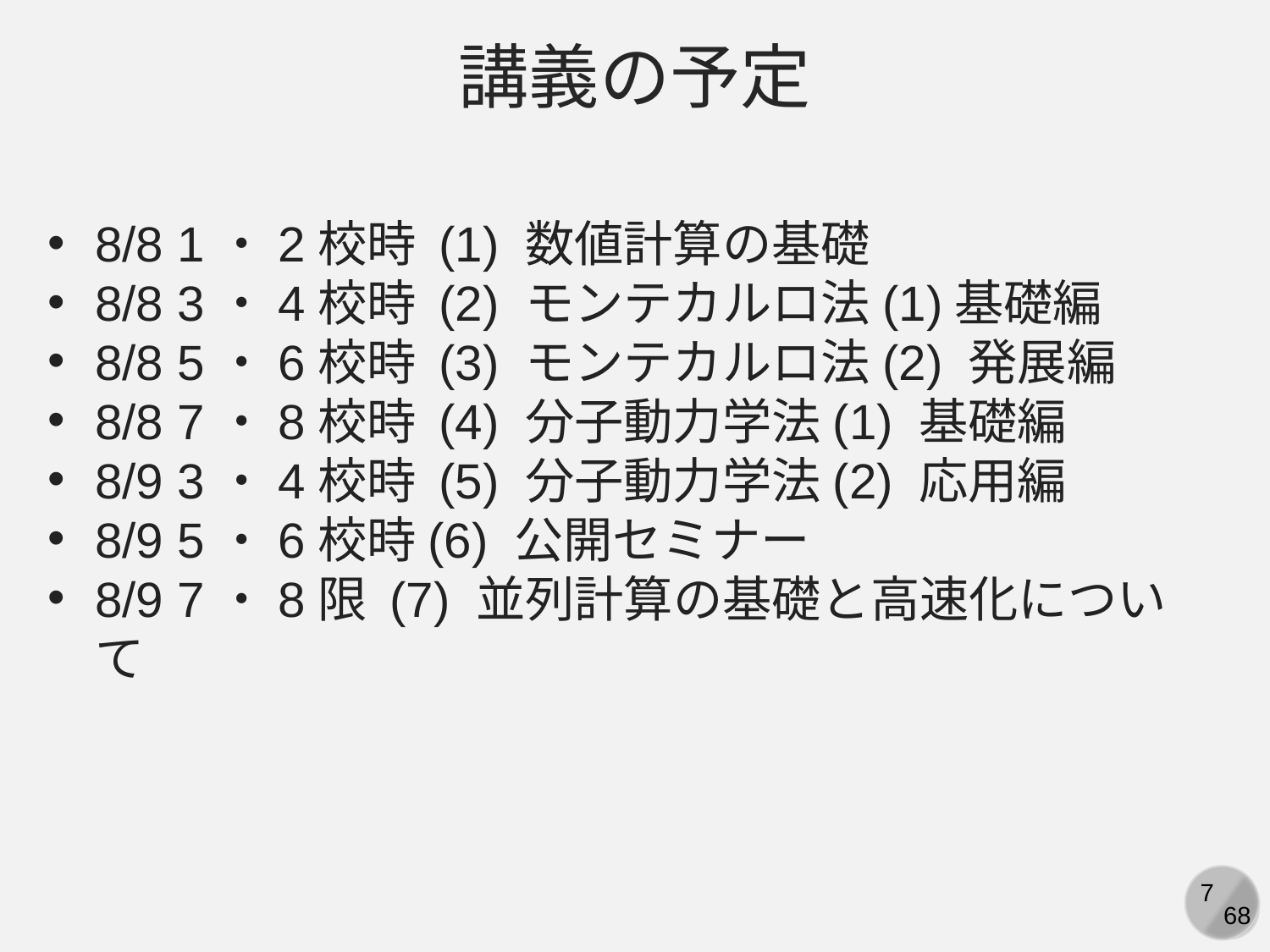

講義の予定
8/8 1・2校時 (1) 数値計算の基礎
8/8 3・4校時 (2) モンテカルロ法(1)基礎編
8/8 5・6校時 (3) モンテカルロ法(2) 発展編
8/8 7・8校時 (4) 分子動力学法(1) 基礎編
8/9 3・4校時 (5) 分子動力学法(2) 応用編
8/9 5・6校時(6) 公開セミナー
8/9 7・8限 (7) 並列計算の基礎と高速化について